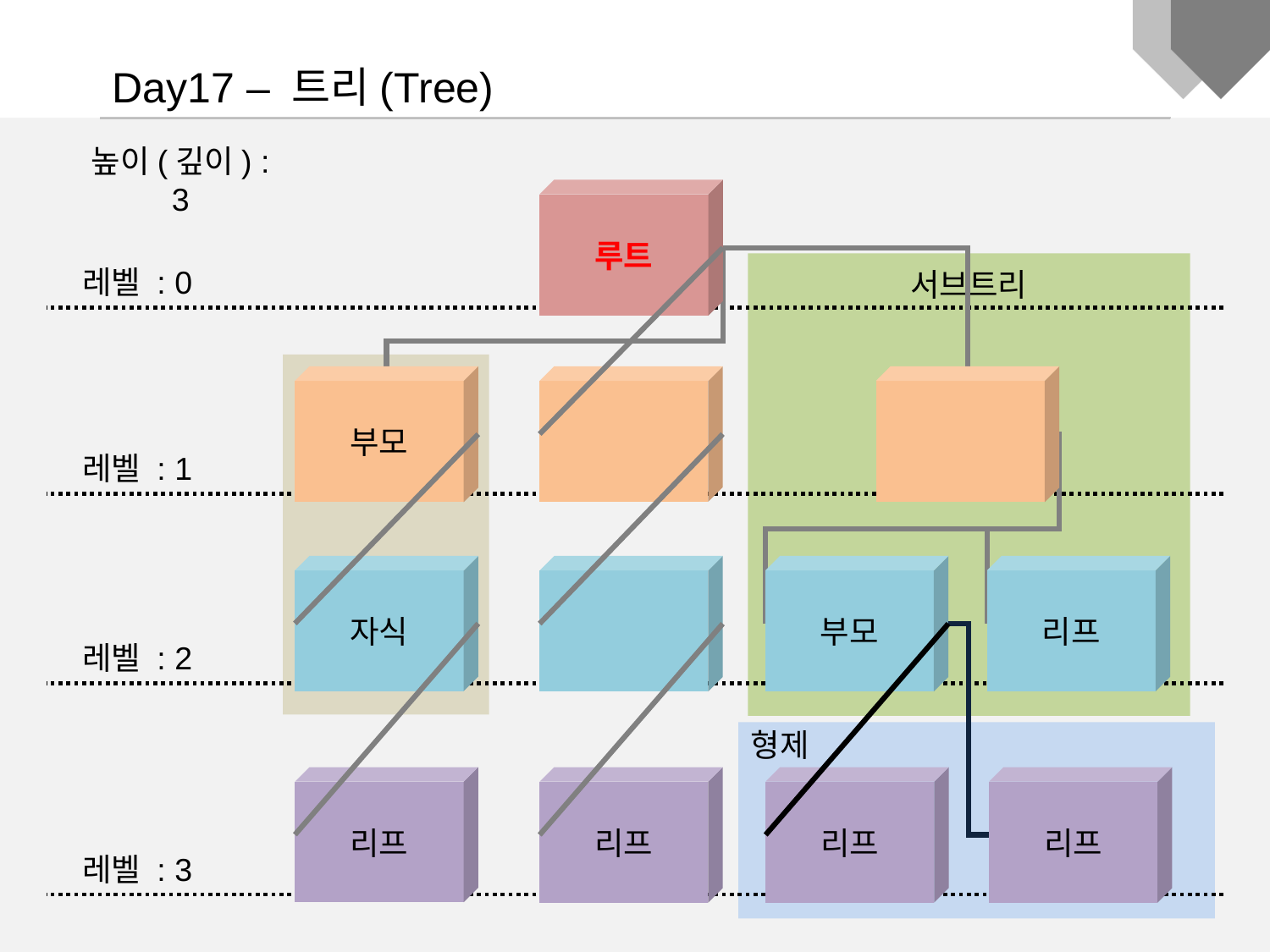

Day17 – 트리(Tree)
높이(깊이) : 3
루트
서브트리

레벨 : 0

부모

레벨 : 1

부모
리프
자식
레벨 : 2
형제

리프
리프
리프
리프
레벨 : 3